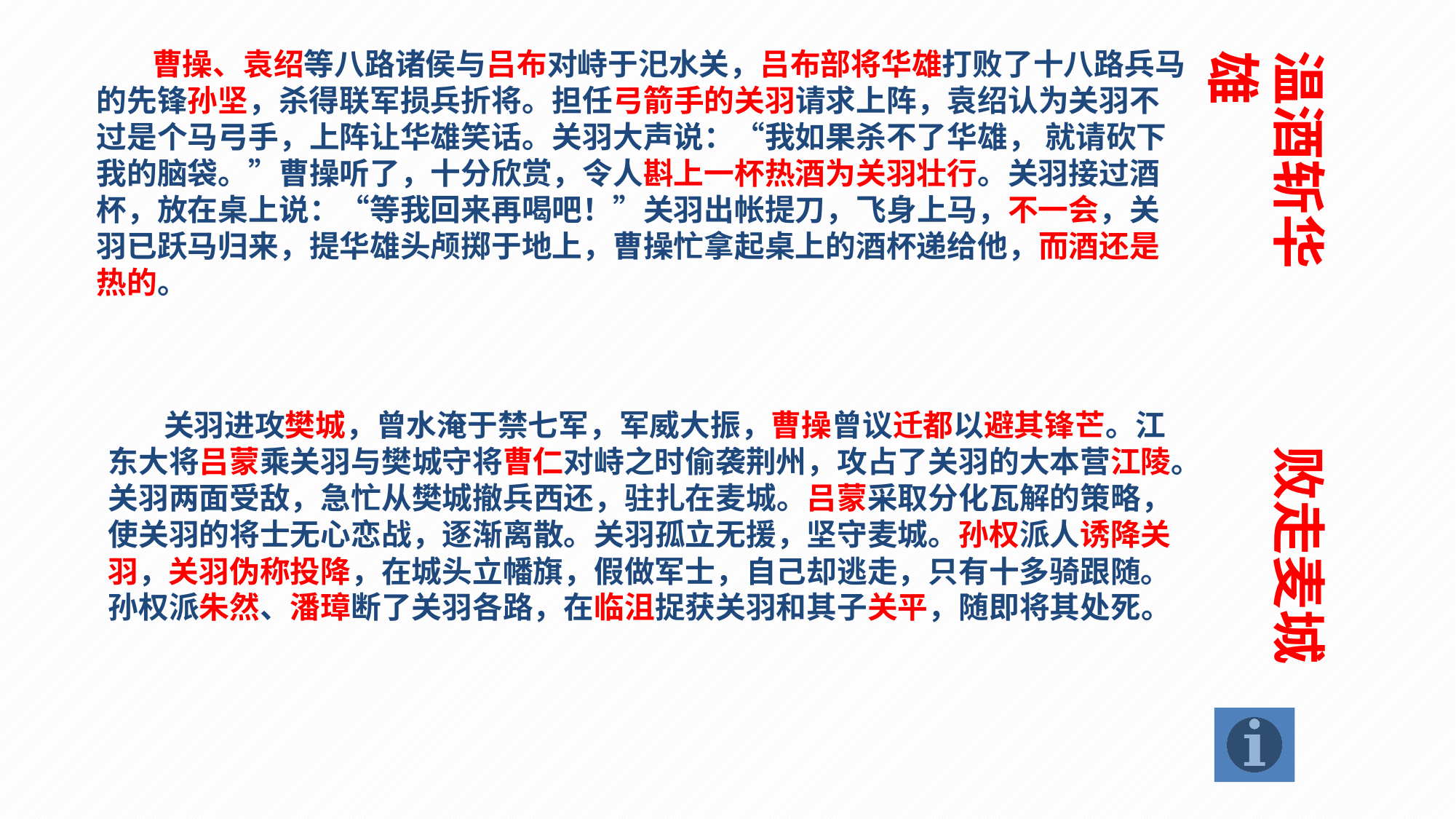

曹操、袁绍等八路诸侯与吕布对峙于汜水关，吕布部将华雄打败了十八路兵马的先锋孙坚，杀得联军损兵折将。担任弓箭手的关羽请求上阵，袁绍认为关羽不过是个马弓手，上阵让华雄笑话。关羽大声说：“我如果杀不了华雄， 就请砍下我的脑袋。”曹操听了，十分欣赏，令人斟上一杯热酒为关羽壮行。关羽接过酒杯，放在桌上说：“等我回来再喝吧！”关羽出帐提刀，飞身上马，不一会，关羽已跃马归来，提华雄头颅掷于地上，曹操忙拿起桌上的酒杯递给他，而酒还是热的。
温酒斩华雄
       关羽进攻樊城，曾水淹于禁七军，军威大振，曹操曾议迁都以避其锋芒。江东大将吕蒙乘关羽与樊城守将曹仁对峙之时偷袭荆州，攻占了关羽的大本营江陵。关羽两面受敌，急忙从樊城撤兵西还，驻扎在麦城。吕蒙采取分化瓦解的策略，使关羽的将士无心恋战，逐渐离散。关羽孤立无援，坚守麦城。孙权派人诱降关羽，关羽伪称投降，在城头立幡旗，假做军士，自己却逃走，只有十多骑跟随。孙权派朱然、潘璋断了关羽各路，在临沮捉获关羽和其子关平，随即将其处死。
败走麦城